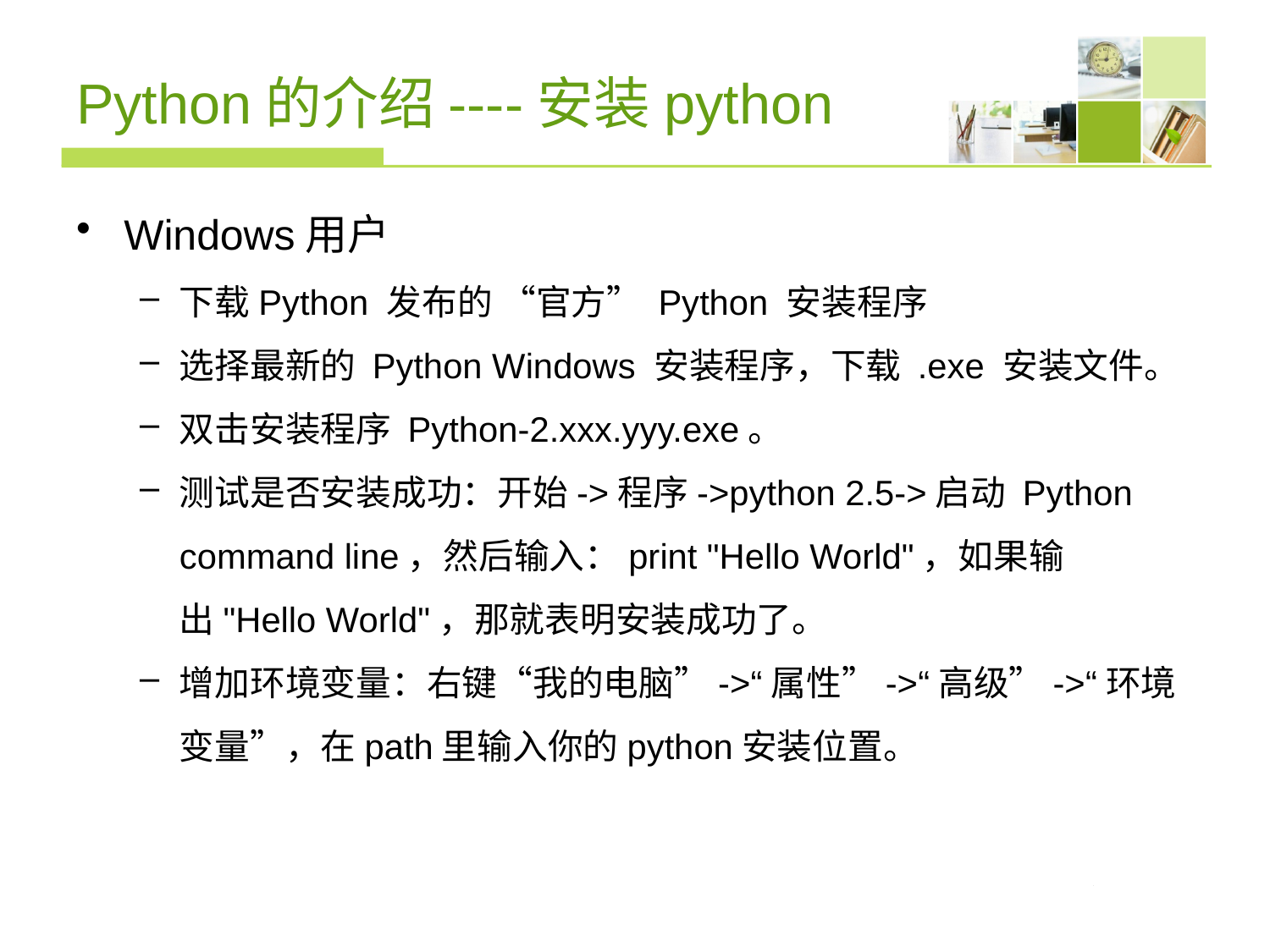

# Python的介绍----安装python
Windows用户
下载Python 发布的 “官方” Python 安装程序
选择最新的 Python Windows 安装程序，下载 .exe 安装文件。
双击安装程序 Python-2.xxx.yyy.exe。
测试是否安装成功：开始->程序->python 2.5->启动 Python command line，然后输入：print "Hello World"，如果输出"Hello World"，那就表明安装成功了。
增加环境变量：右键“我的电脑”->“属性”->“高级”->“环境变量”，在path里输入你的python安装位置。